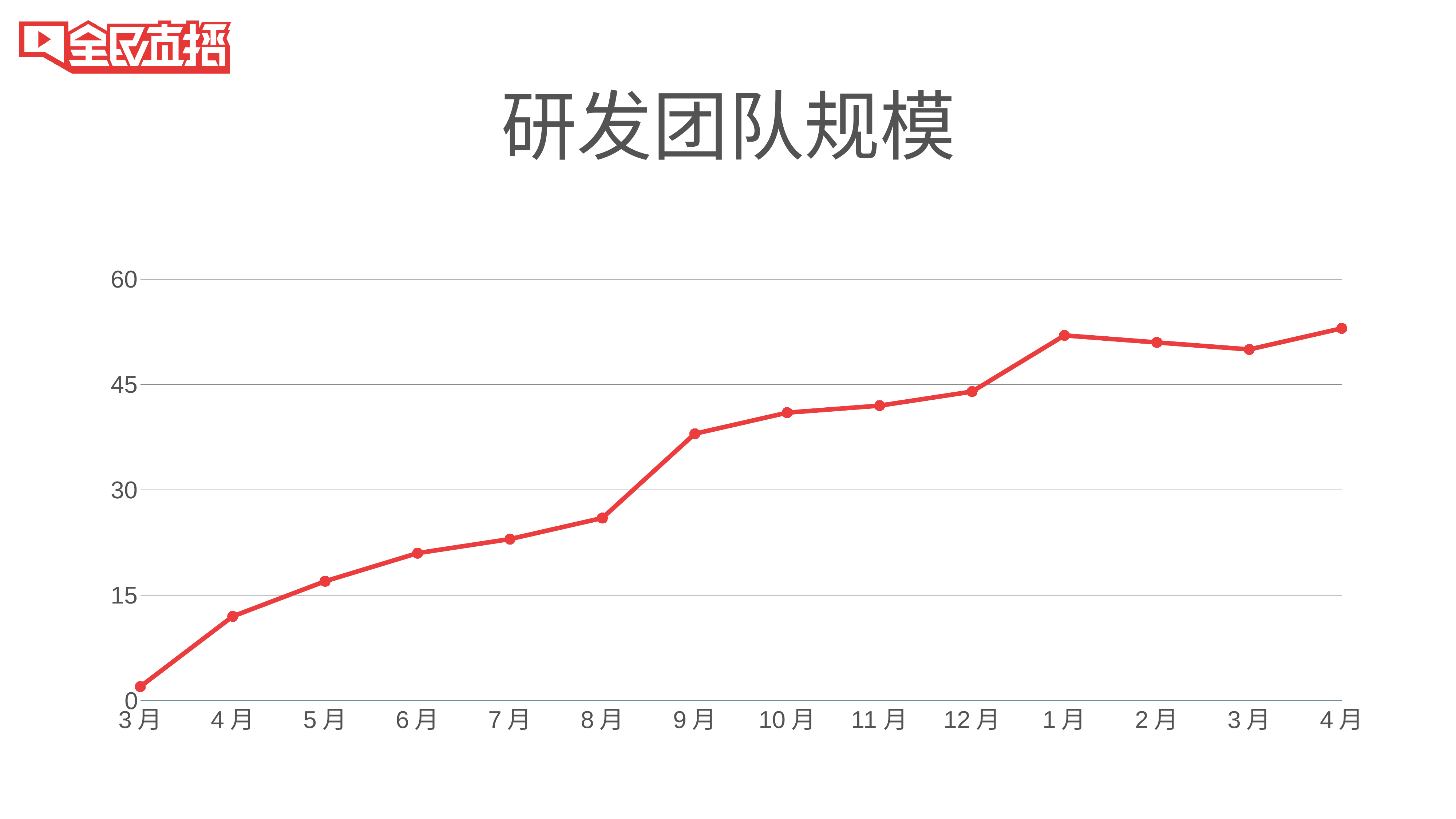

# 研发团队规模

### Chart

| Category | 人员 |
|---|---|
| 3月 | 2.0 |
| 4月 | 12.0 |
| 5月 | 17.0 |
| 6月 | 21.0 |
| 7月 | 23.0 |
| 8月 | 26.0 |
| 9月 | 38.0 |
| 10月 | 41.0 |
| 11月 | 42.0 |
| 12月 | 44.0 |
| 1月 | 52.0 |
| 2月 | 51.0 |
| 3月 | 50.0 |
| 4月 | 53.0 |